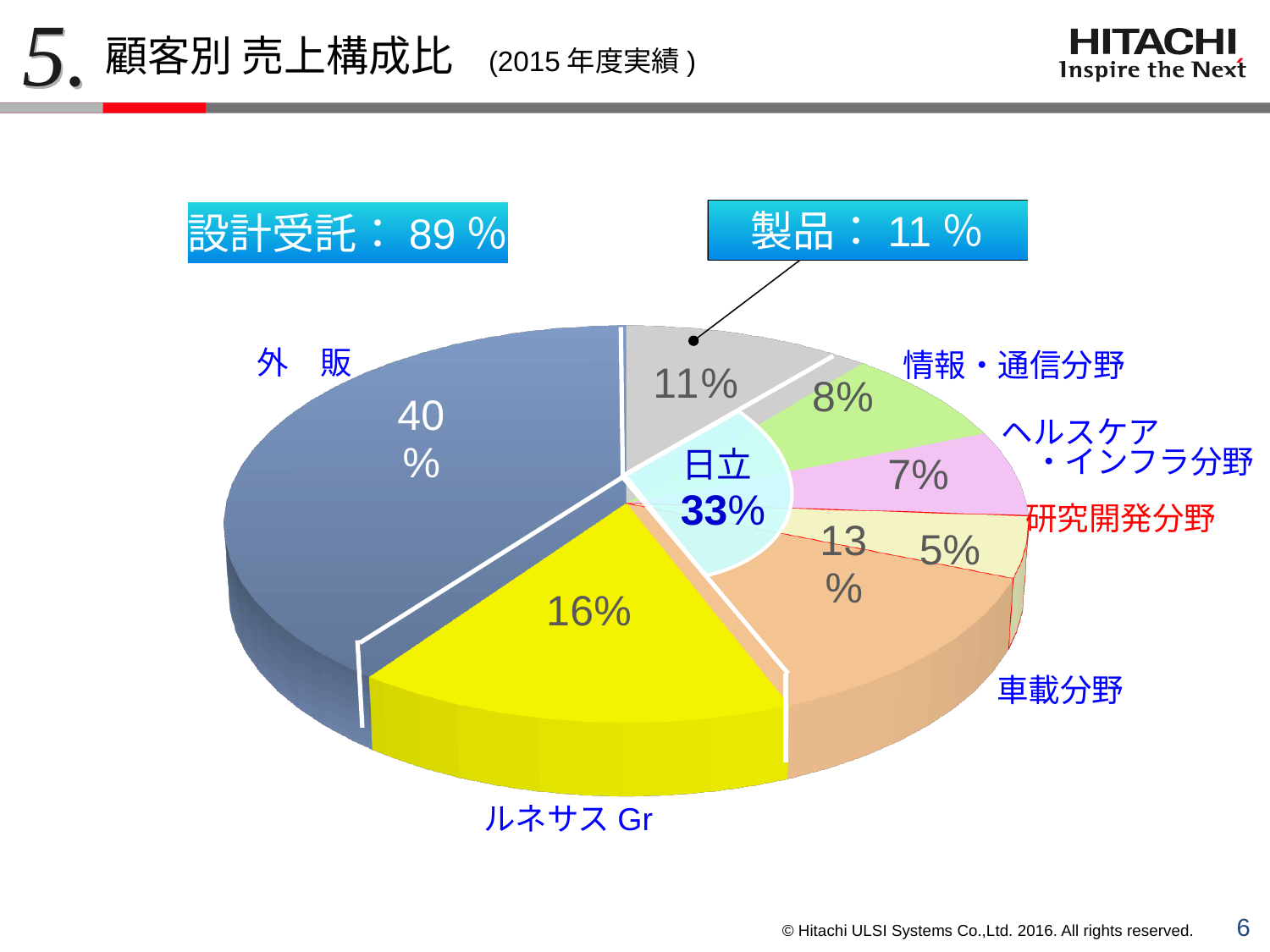

5.
顧客別 売上構成比　(2015年度実績)
製品：11％
設計受託：89％
外　販

日立
33%
研究開発分野
車載分野
ルネサスGr

[unsupported chart]

情報・通信分野
ヘルスケア
　・インフラ分野
6